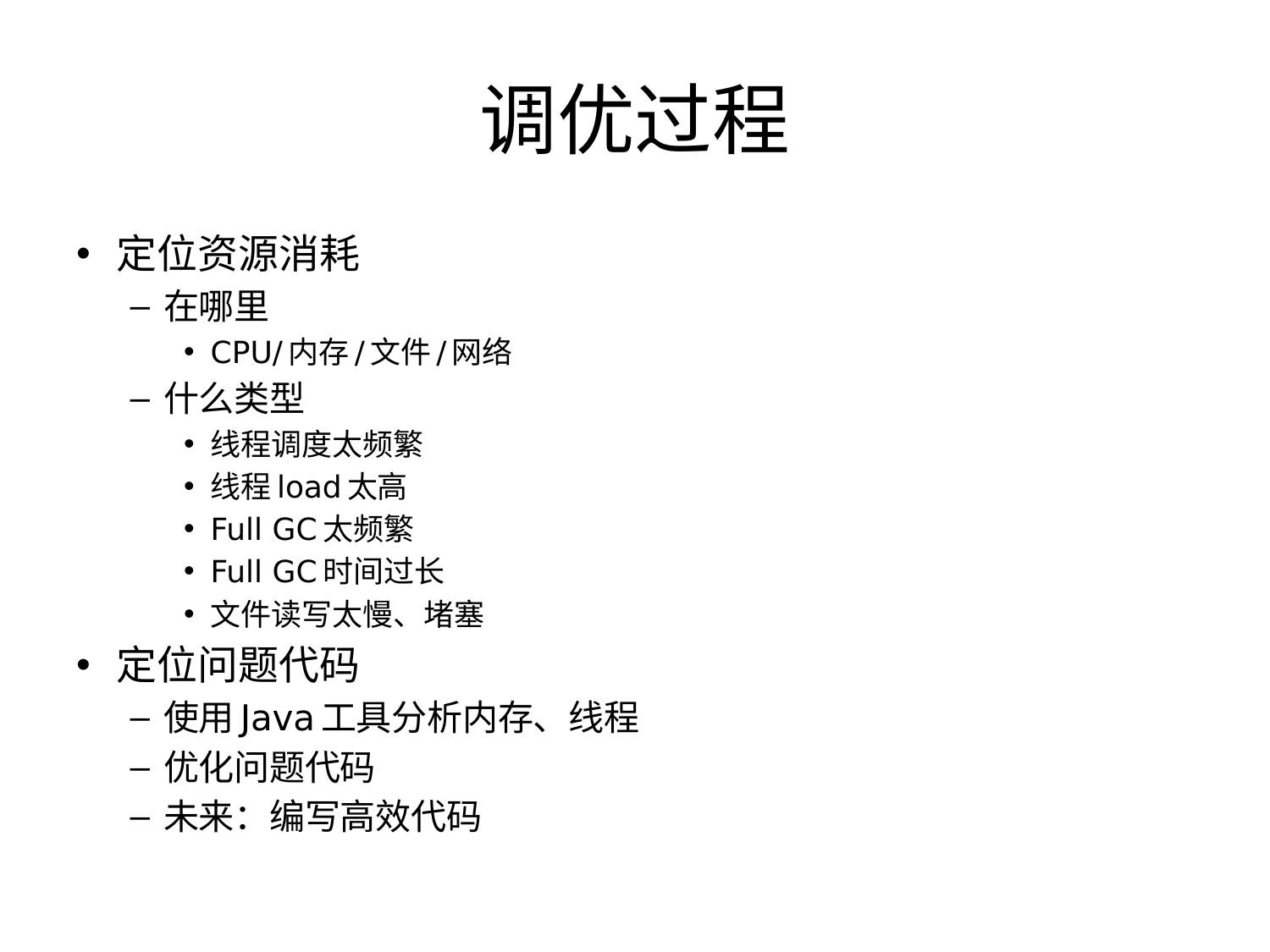

# 调优过程
定位资源消耗
在哪里
CPU/内存/文件/网络
什么类型
线程调度太频繁
线程load太高
Full GC太频繁
Full GC时间过长
文件读写太慢、堵塞
定位问题代码
使用Java工具分析内存、线程
优化问题代码
未来：编写高效代码